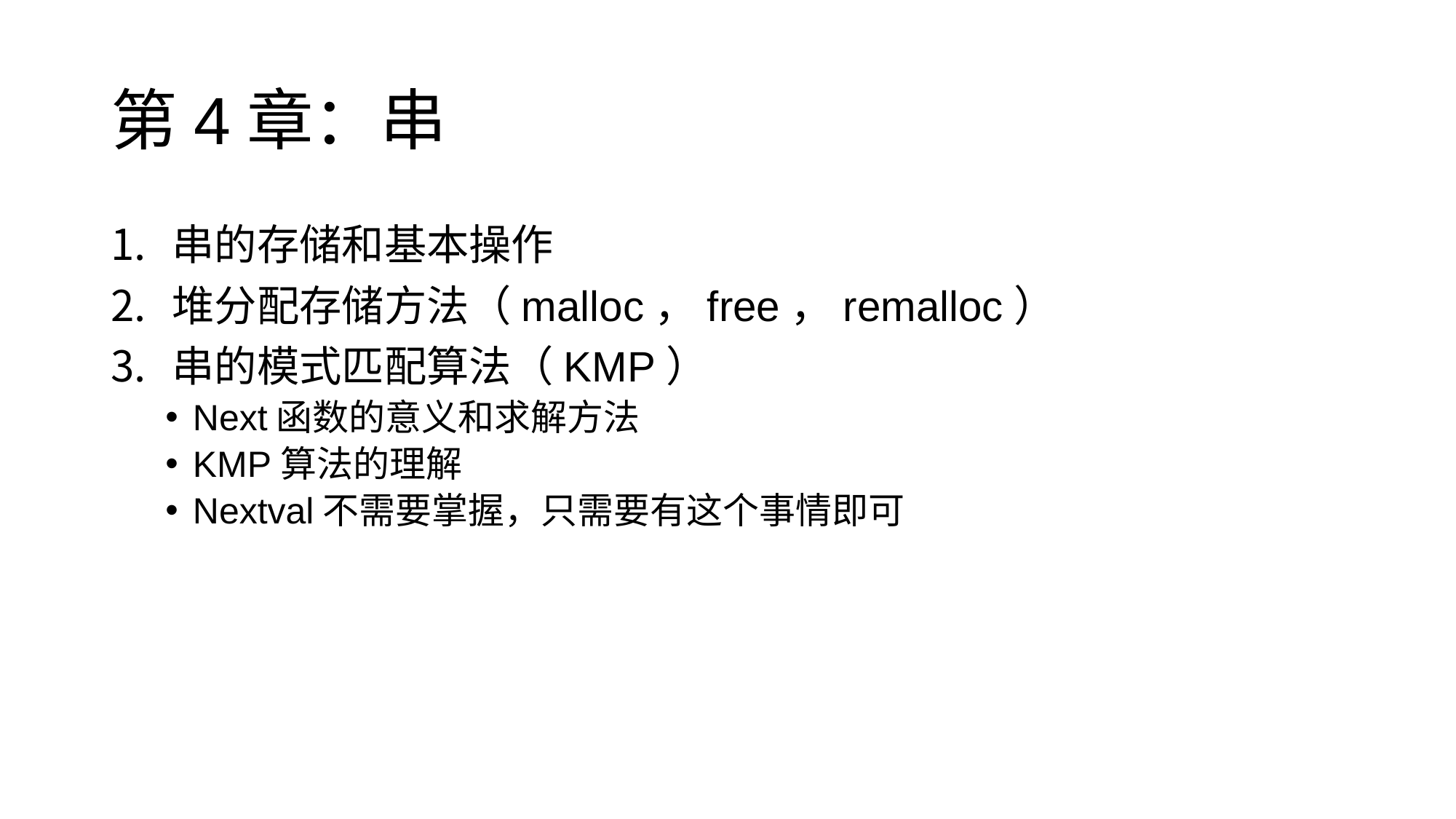

# 第4章：串
串的存储和基本操作
堆分配存储方法（malloc，free，remalloc）
串的模式匹配算法（KMP）
Next函数的意义和求解方法
KMP算法的理解
Nextval不需要掌握，只需要有这个事情即可